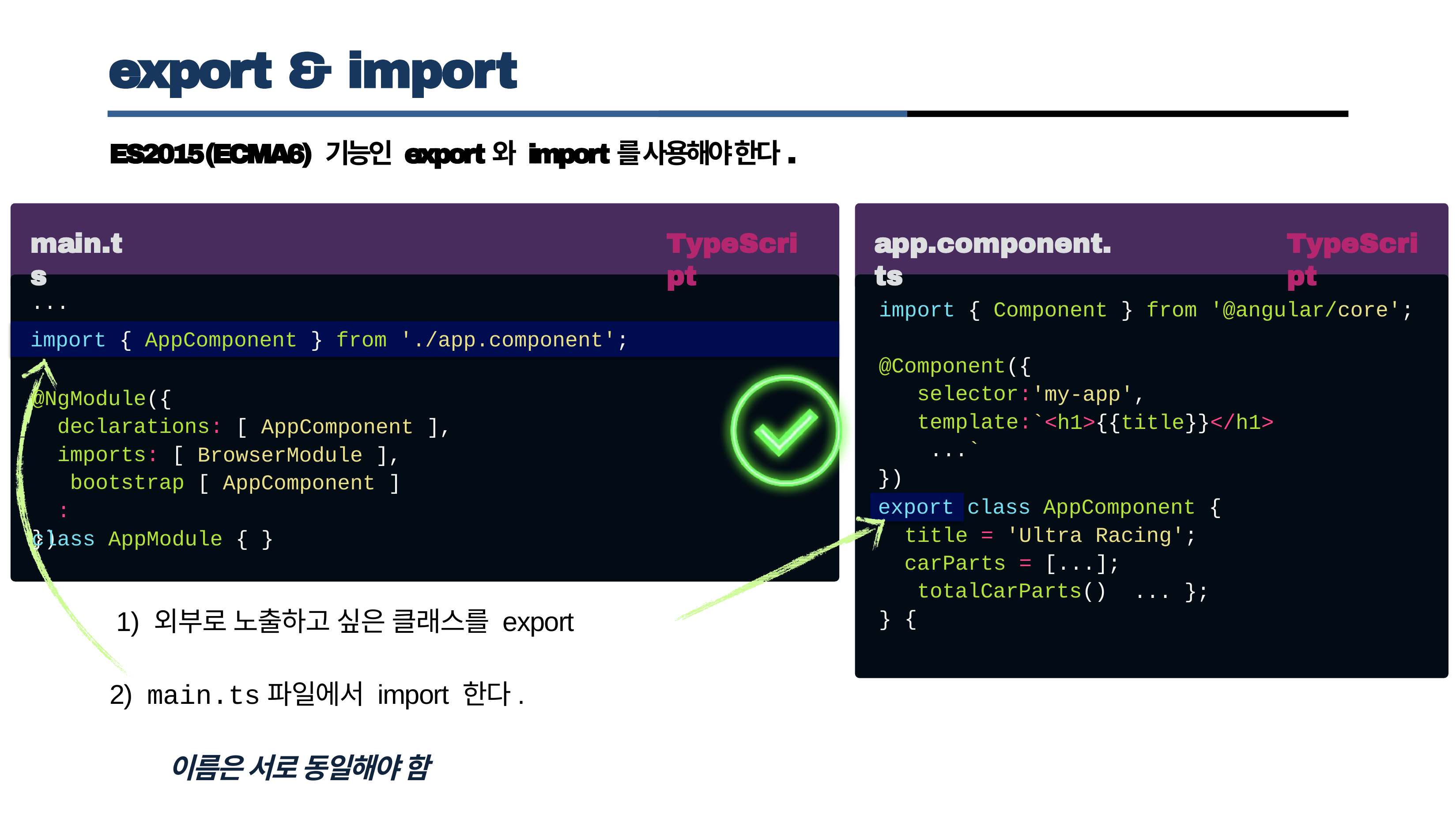

# export & import
ES2015(ECMA6) 기능인 export와 import를 사용해야 한다.

main.ts
TypeScript
app.component.ts
TypeScript

...
import { Component
} from
'@angular/core';

import
{ AppComponent
} from
'./app.component';
@Component({  selector:  template:
...`
})

'my-app',
`<h1>{{title}}</h1>
@NgModule({
  declarations:
[ AppComponent ],
imports: [  bootstrap:
})
BrowserModule ],
[ AppComponent ]

export class
AppComponent {

title = 'Ultra
Racing';

class AppModule { }
carParts = [...];  totalCarParts() {
... };
1) 외부로 노출하고 싶은 클래스를 export
}
2)  main.ts파일에서 import 한다.

이름은 서로 동일해야 함